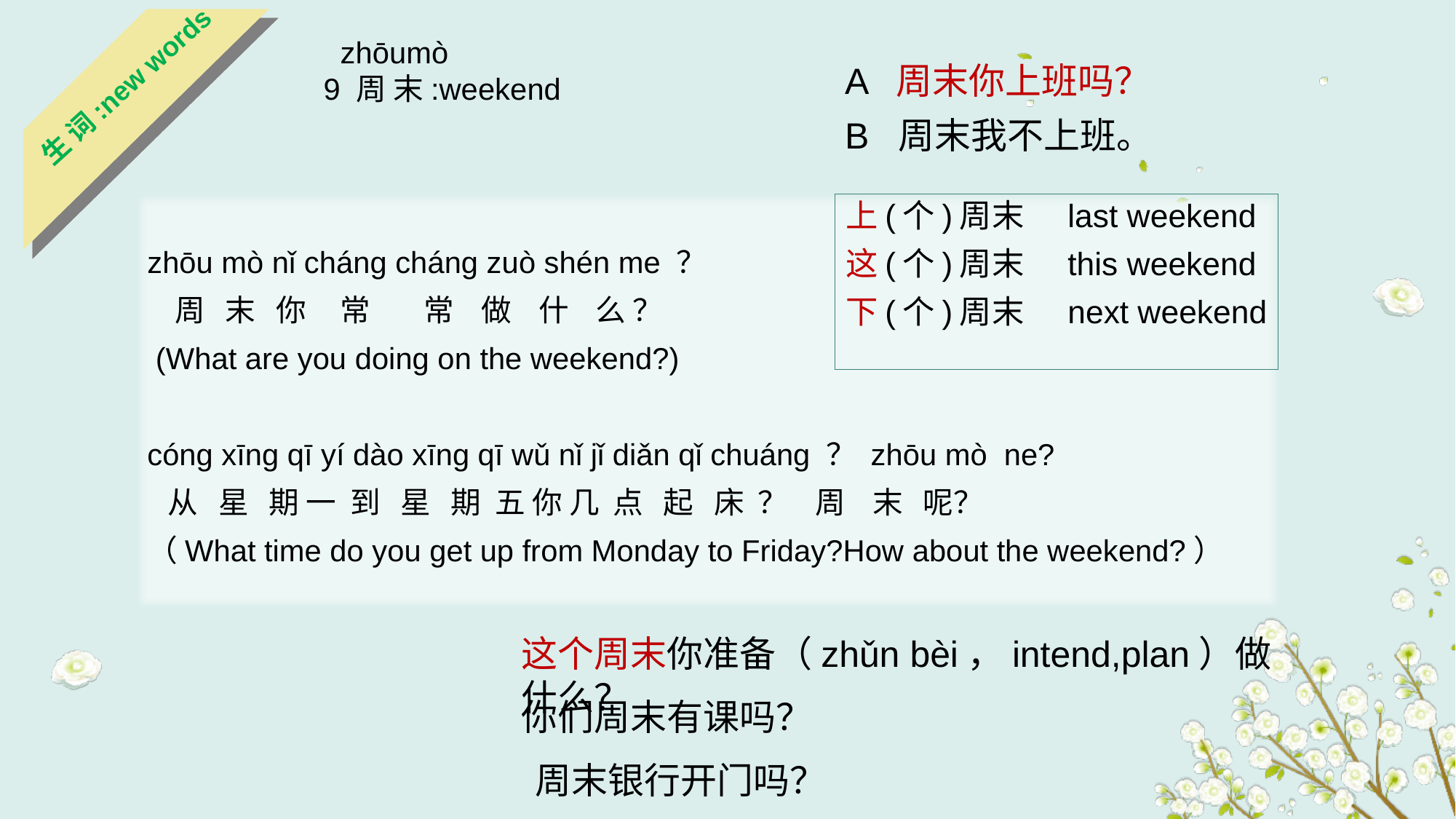

生 词:new words
   zhōumò
 9 周 末:weekend

A  周末你上班吗？
B  周末我不上班。

zhōu mò nǐ chánɡ chánɡ zuò shén me ？
   周   末   你     常        常    做    什    么 ？
 (What are you doing on the weekend?)

cónɡ xīnɡ qī yí dào xīnɡ qī wǔ nǐ jǐ diǎn qǐ chuánɡ ？ zhōu mò  ne?
  从   星   期 一  到   星   期  五 你 几  点   起   床  ？    周    末   呢？
（What time do you get up from Monday to Friday?How about the weekend?）
上(个)周末     last weekend
这(个)周末     this weekend
下(个)周末     next weekend
这个周末你准备（zhǔn bèi，intend,plan）做什么？
你们周末有课吗？
周末银行开门吗？